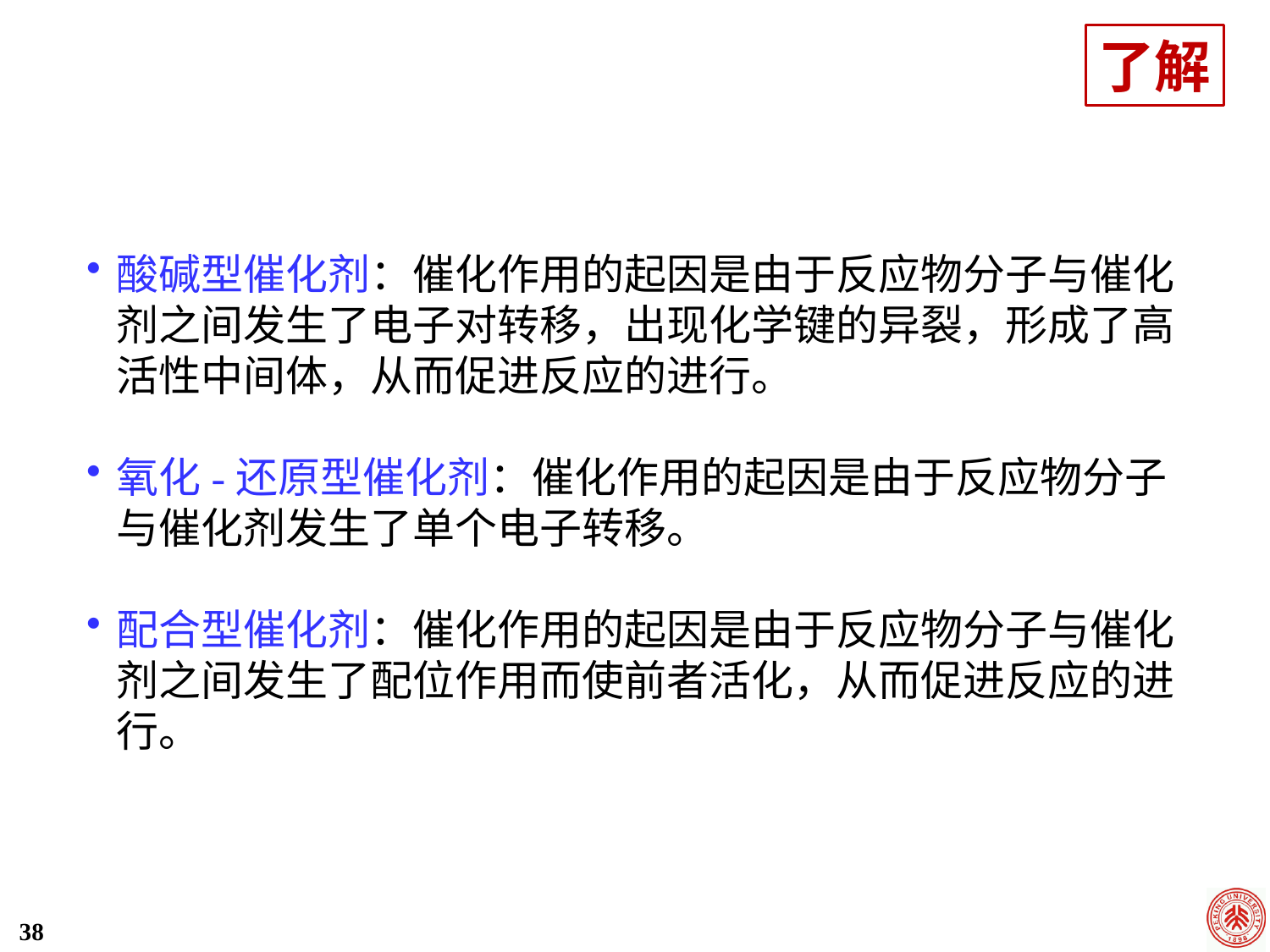

了解
酸碱型催化剂：催化作用的起因是由于反应物分子与催化剂之间发生了电子对转移，出现化学键的异裂，形成了高活性中间体，从而促进反应的进行。

氧化-还原型催化剂：催化作用的起因是由于反应物分子与催化剂发生了单个电子转移。

配合型催化剂：催化作用的起因是由于反应物分子与催化剂之间发生了配位作用而使前者活化，从而促进反应的进行。
38